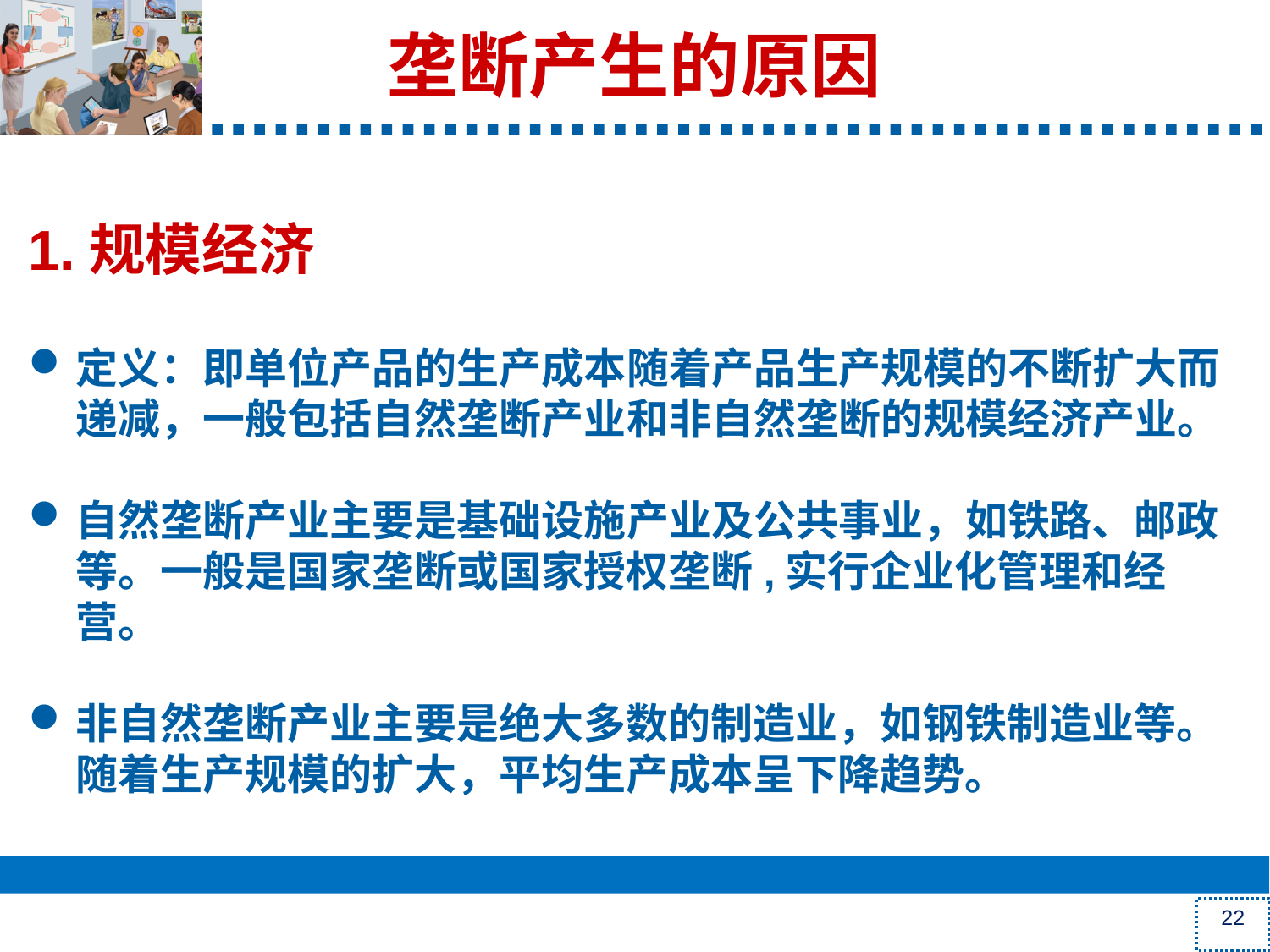

垄断产生的原因

# 1.规模经济
定义：即单位产品的生产成本随着产品生产规模的不断扩大而递减，一般包括自然垄断产业和非自然垄断的规模经济产业。

自然垄断产业主要是基础设施产业及公共事业，如铁路、邮政等。一般是国家垄断或国家授权垄断,实行企业化管理和经营。

非自然垄断产业主要是绝大多数的制造业，如钢铁制造业等。随着生产规模的扩大，平均生产成本呈下降趋势。

22